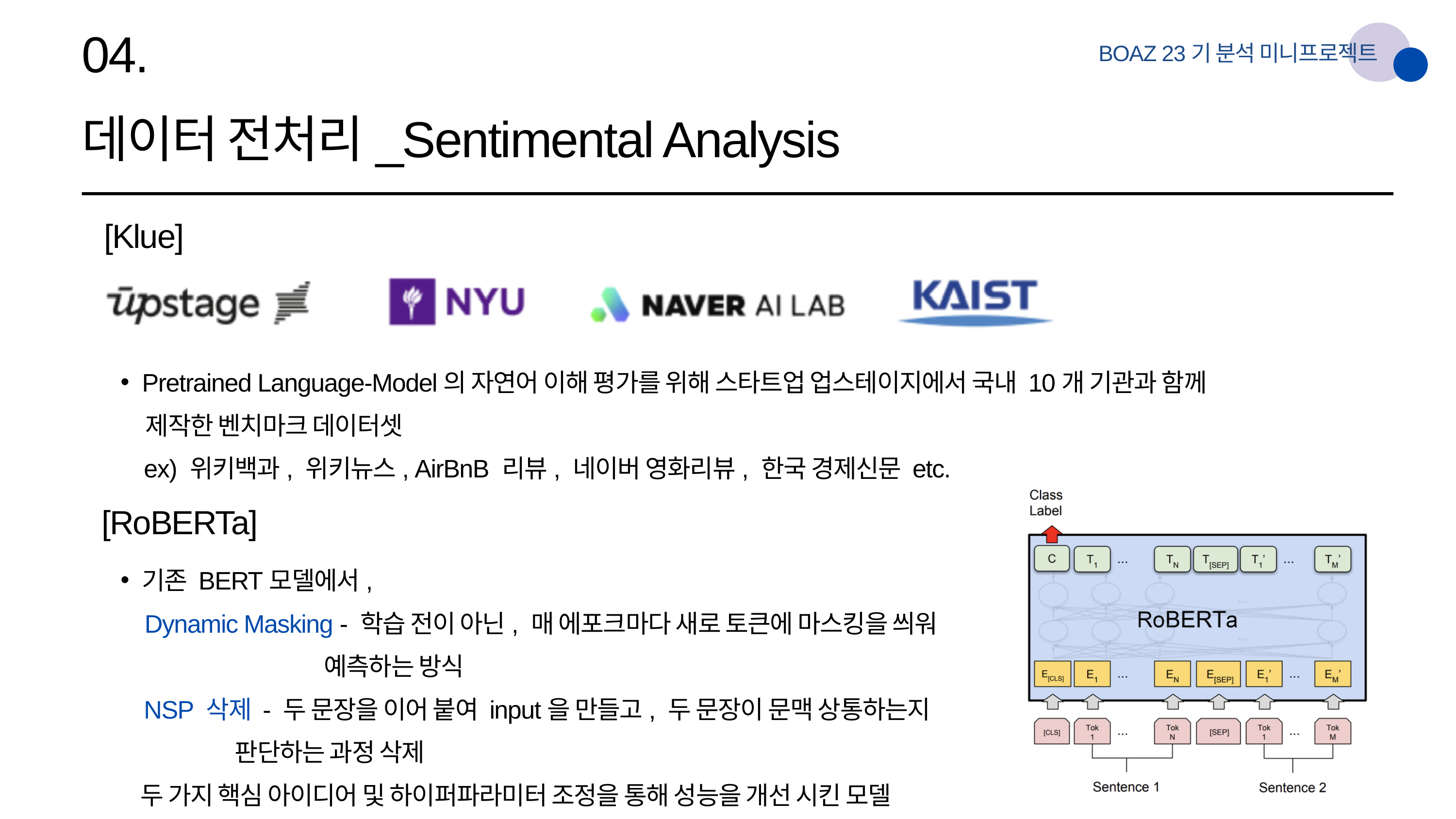

04.

BOAZ 23기 분석 미니프로젝트

데이터 전처리_Sentimental Analysis

[Klue]

Pretrained Language-Model의 자연어 이해 평가를 위해 스타트업 업스테이지에서 국내 10개 기관과 함께
        제작한 벤치마크 데이터셋
       ex) 위키백과, 위키뉴스, AirBnB 리뷰, 네이버 영화리뷰, 한국 경제신문 etc.

[RoBERTa]
기존 BERT모델에서,
       Dynamic Masking - 학습 전이 아닌, 매 에포크마다 새로 토큰에 마스킹을 씌워
                                            예측하는 방식
       NSP 삭제 - 두 문장을 이어 붙여 input을 만들고, 두 문장이 문맥 상통하는지
                          판단하는 과정 삭제
       두 가지 핵심 아이디어 및 하이퍼파라미터 조정을 통해 성능을 개선 시킨 모델